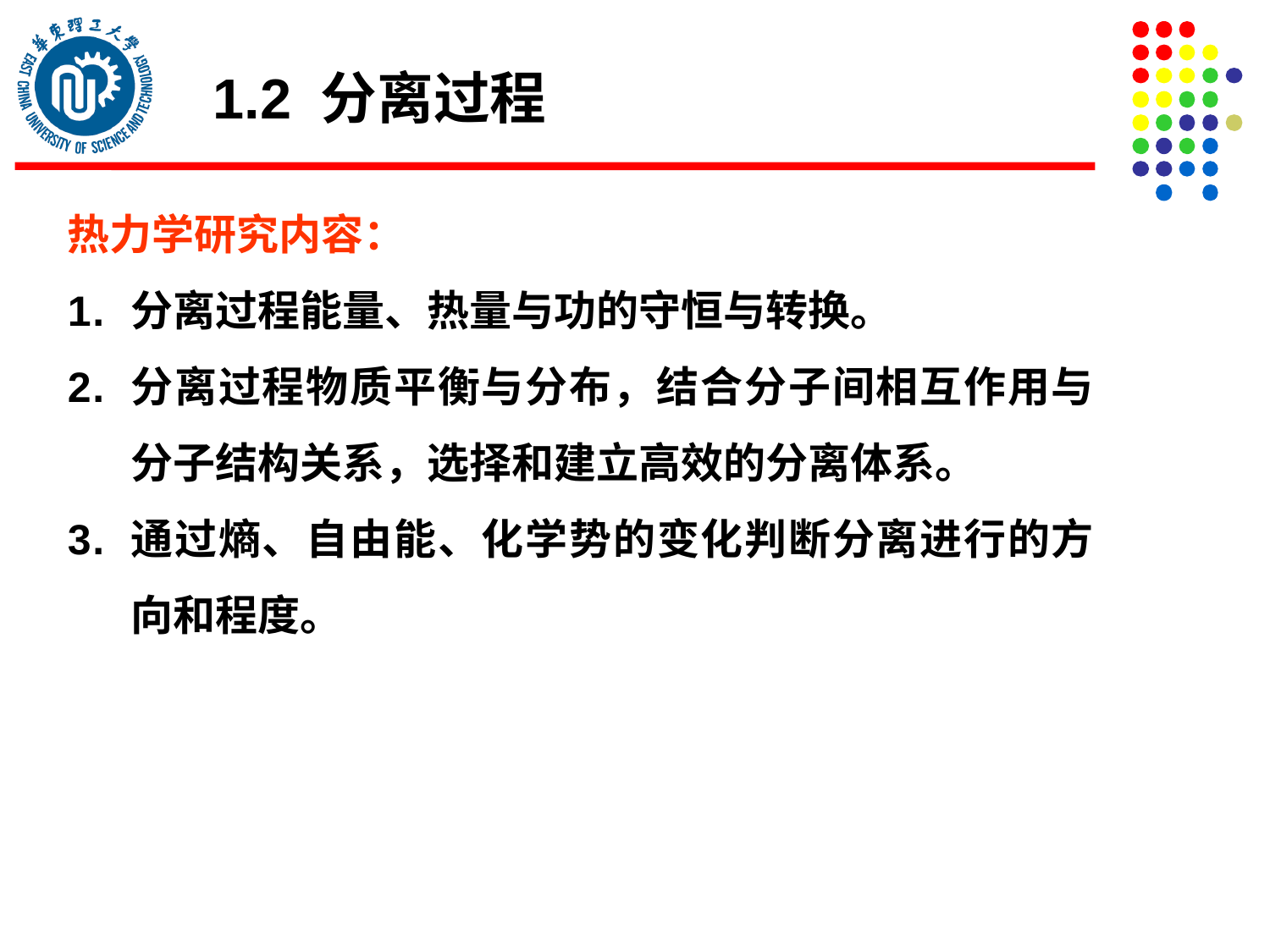

19
 1.2 分离过程
热力学研究内容：
分离过程能量、热量与功的守恒与转换。
分离过程物质平衡与分布，结合分子间相互作用与分子结构关系，选择和建立高效的分离体系。
通过熵、自由能、化学势的变化判断分离进行的方向和程度。